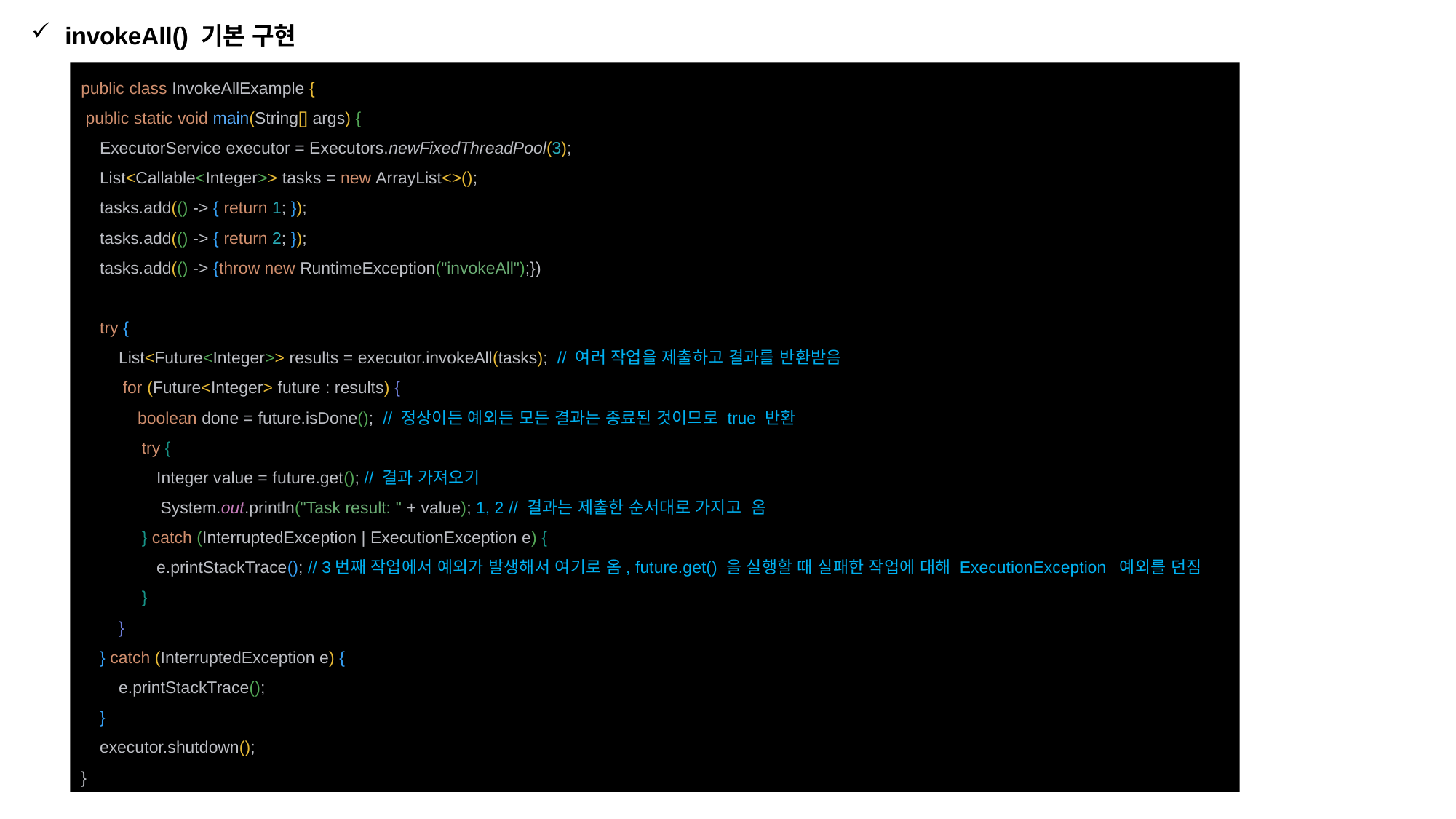

invokeAll() 기본 구현
public class InvokeAllExample {
 public static void main(String[] args) {
    ExecutorService executor = Executors.newFixedThreadPool(3);
    List<Callable<Integer>> tasks = new ArrayList<>();
    tasks.add(() -> { return 1; });
    tasks.add(() -> { return 2; });
    tasks.add(() -> {throw new RuntimeException("invokeAll");})
    try {
        List<Future<Integer>> results = executor.invokeAll(tasks);  // 여러 작업을 제출하고 결과를 반환받음
        for (Future<Integer> future : results) {
            boolean done = future.isDone();  // 정상이든 예외든 모든 결과는 종료된 것이므로 true 반환
            try {
                Integer value = future.get(); // 결과 가져오기
                System.out.println("Task result: " + value); 1, 2 // 결과는 제출한 순서대로 가지고  옴
            } catch (InterruptedException | ExecutionException e) {
                e.printStackTrace(); // 3번째 작업에서 예외가 발생해서 여기로 옴, future.get() 을 실행할 때 실패한 작업에 대해 ExecutionException  예외를 던짐
            }
        }
    } catch (InterruptedException e) {
        e.printStackTrace();
    }
    executor.shutdown();
}